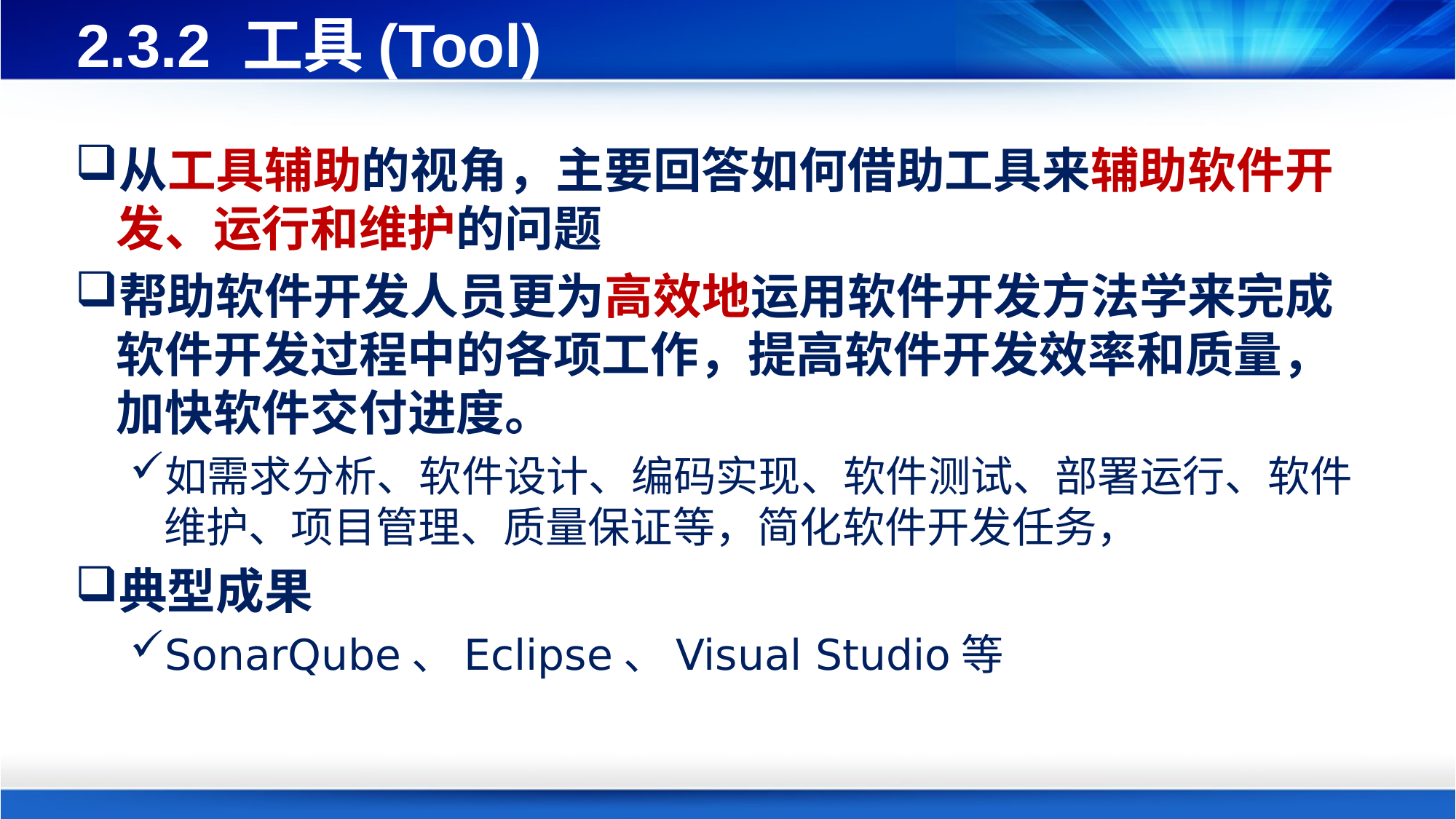

# 2.3.2 工具(Tool)
从工具辅助的视角，主要回答如何借助工具来辅助软件开发、运行和维护的问题
帮助软件开发人员更为高效地运用软件开发方法学来完成软件开发过程中的各项工作，提高软件开发效率和质量，加快软件交付进度。
如需求分析、软件设计、编码实现、软件测试、部署运行、软件维护、项目管理、质量保证等，简化软件开发任务，
典型成果
SonarQube、Eclipse、Visual Studio等